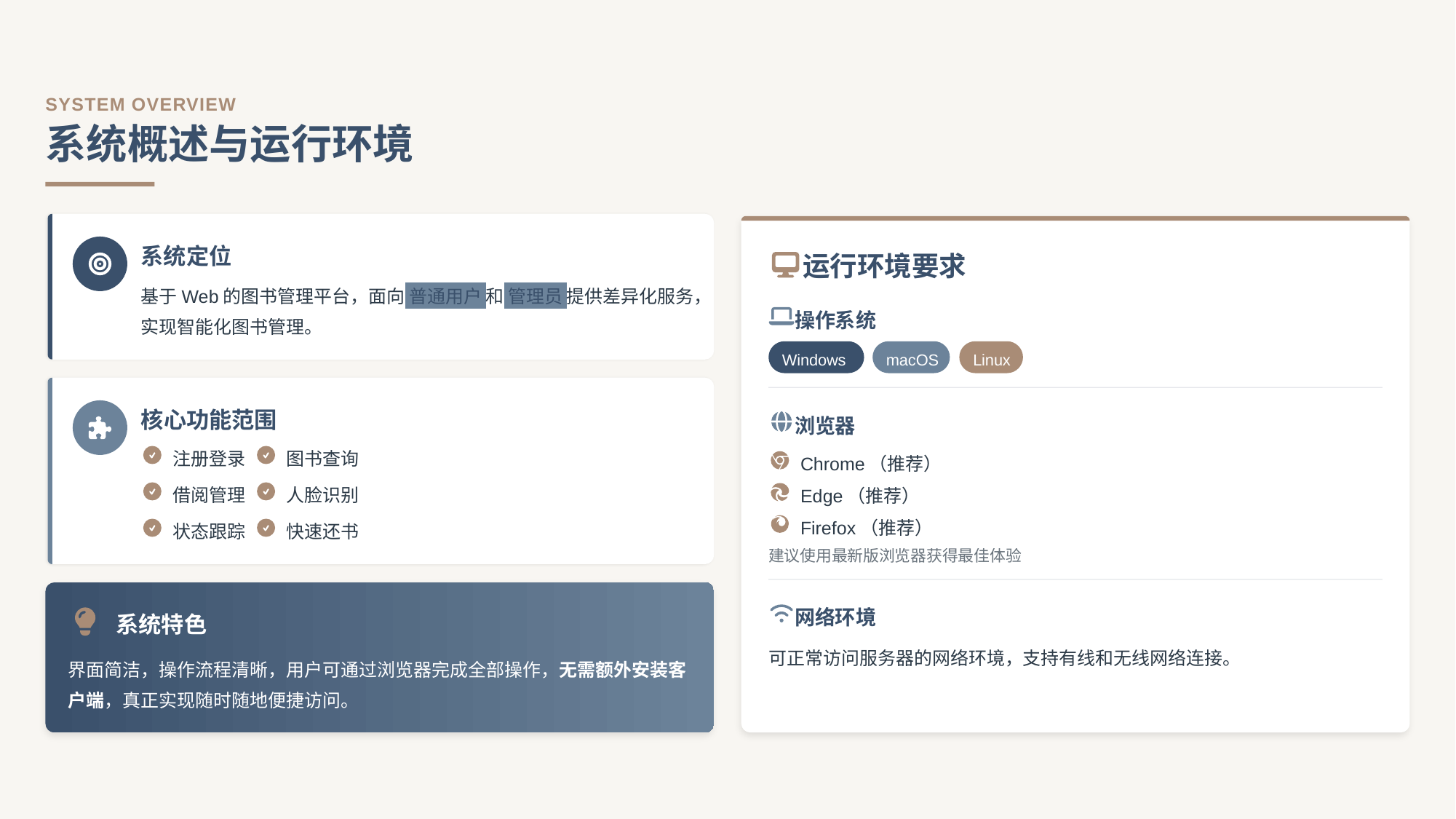

SYSTEM OVERVIEW
系统概述与运行环境

系统定位
运行环境要求

基于Web的图书管理平台，面向 普通用户 和 管理员 提供差异化服务，实现智能化图书管理。
操作系统

Windows

macOS

Linux

核心功能范围
浏览器

注册登录
图书查询

Chrome（推荐）

借阅管理
人脸识别
Edge（推荐）

Firefox（推荐）
状态跟踪
快速还书

建议使用最新版浏览器获得最佳体验

网络环境

系统特色

可正常访问服务器的网络环境，支持有线和无线网络连接。
界面简洁，操作流程清晰，用户可通过浏览器完成全部操作，无需额外安装客户端，真正实现随时随地便捷访问。